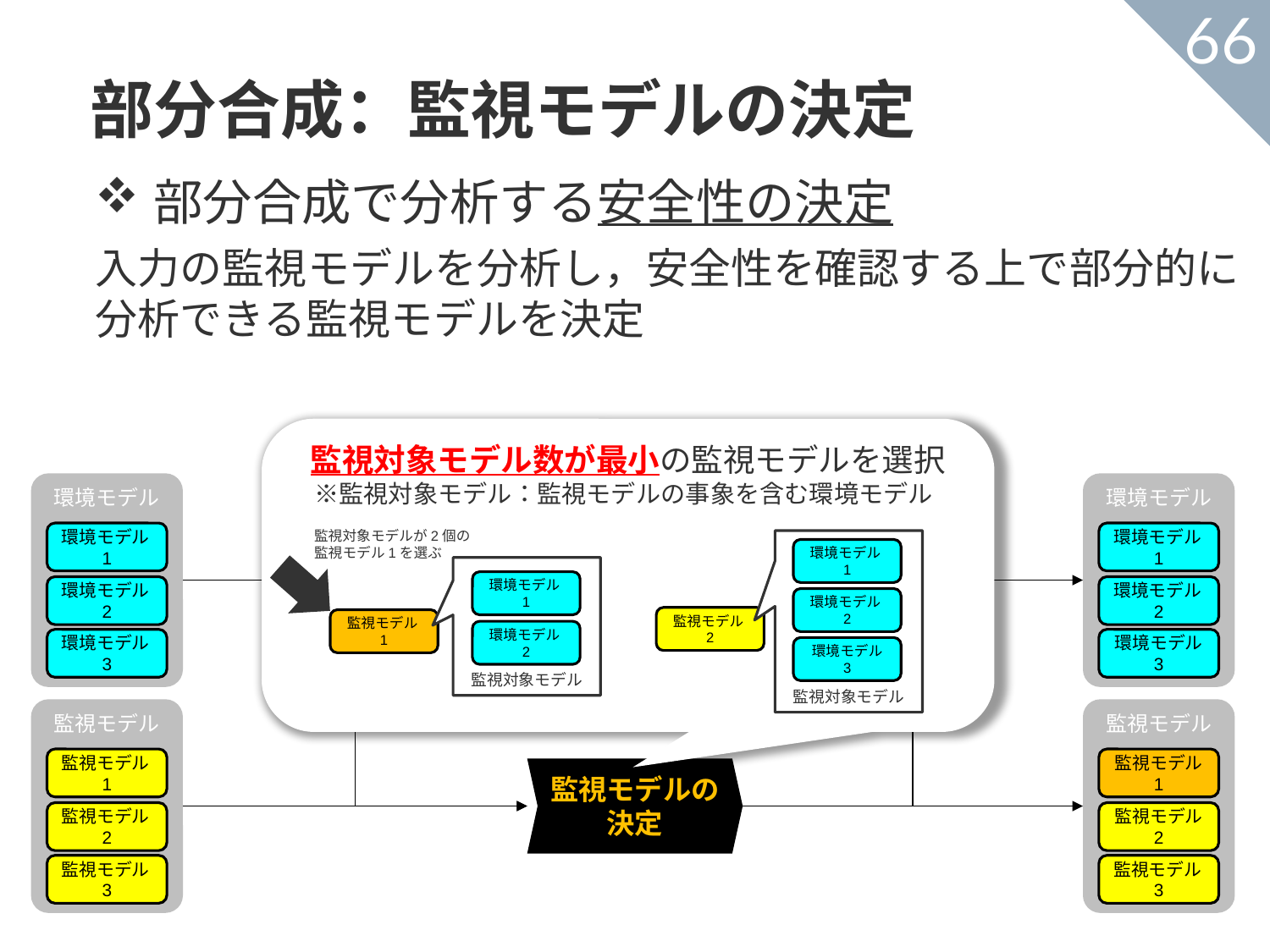

部分合成：監視モデルの決定
66

部分合成で分析する安全性の決定
入力の監視モデルを分析し，安全性を確認する上で部分的に分析できる監視モデルを決定
監視対象モデル数が最小の監視モデルを選択
　※監視対象モデル：監視モデルの事象を含む環境モデル

環境モデル
環境モデル
監視対象モデルが2個の
監視モデル1を選ぶ
環境モデル1
環境モデル1
監視対象モデル
環境モデル1

監視対象モデル
環境モデル1
環境モデル2
環境モデル2
環境モデル2
監視モデル2
監視モデル1
環境モデル2
環境モデル3
環境モデル
3
環境モデル
3
監視モデル
監視モデル
監視モデル1
監視モデル
1
監視モデルの決定
監視モデル2
監視モデル
2
監視モデル3
監視モデル3